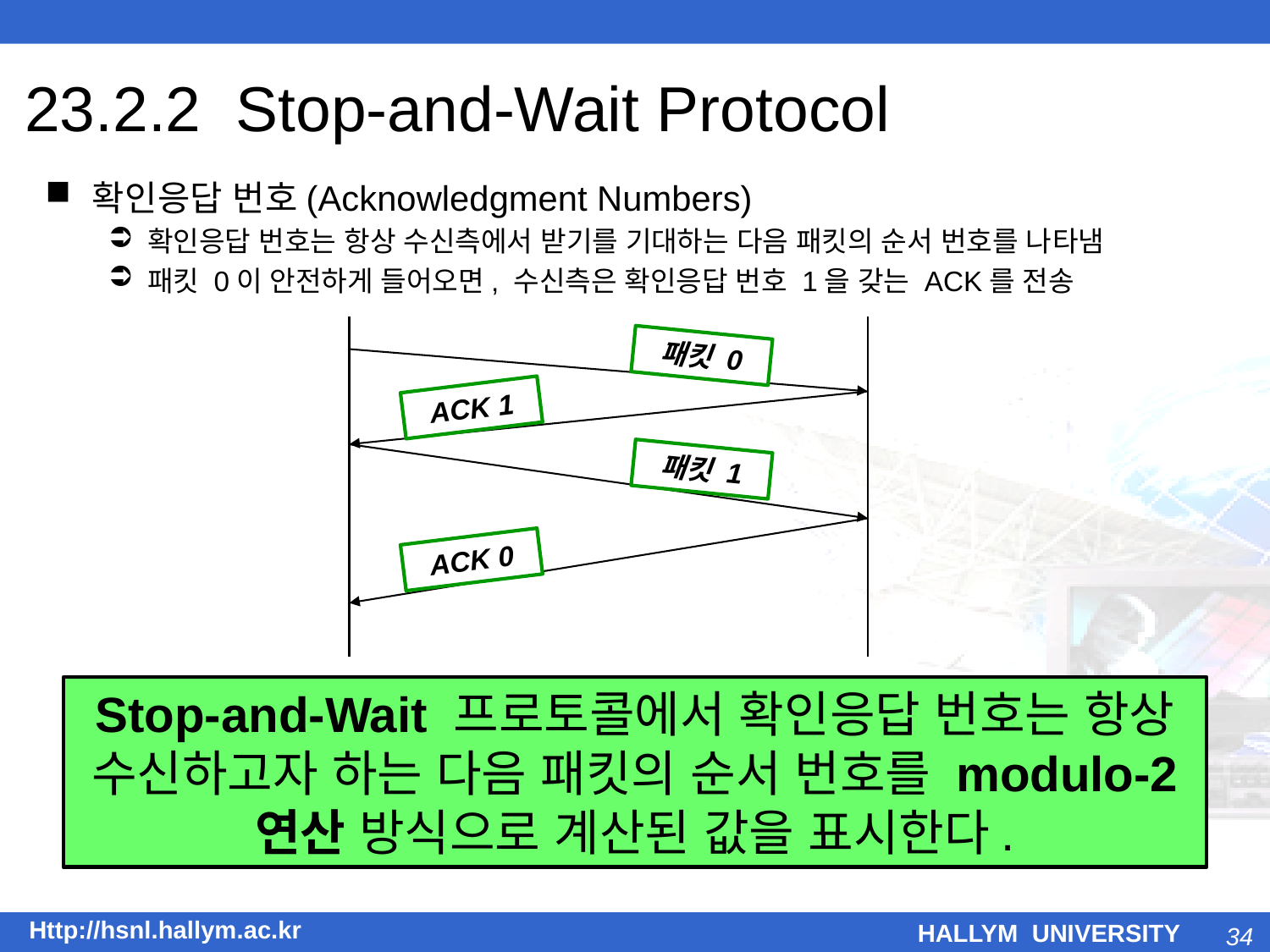

# 23.2.2  Stop-and-Wait Protocol
확인응답 번호(Acknowledgment Numbers)
확인응답 번호는 항상 수신측에서 받기를 기대하는 다음 패킷의 순서 번호를 나타냄
패킷 0이 안전하게 들어오면, 수신측은 확인응답 번호 1을 갖는 ACK를 전송
패킷 0
ACK 1
패킷 1
ACK 0
Stop-and-Wait 프로토콜에서 확인응답 번호는 항상 수신하고자 하는 다음 패킷의 순서 번호를 modulo-2 연산 방식으로 계산된 값을 표시한다.
34